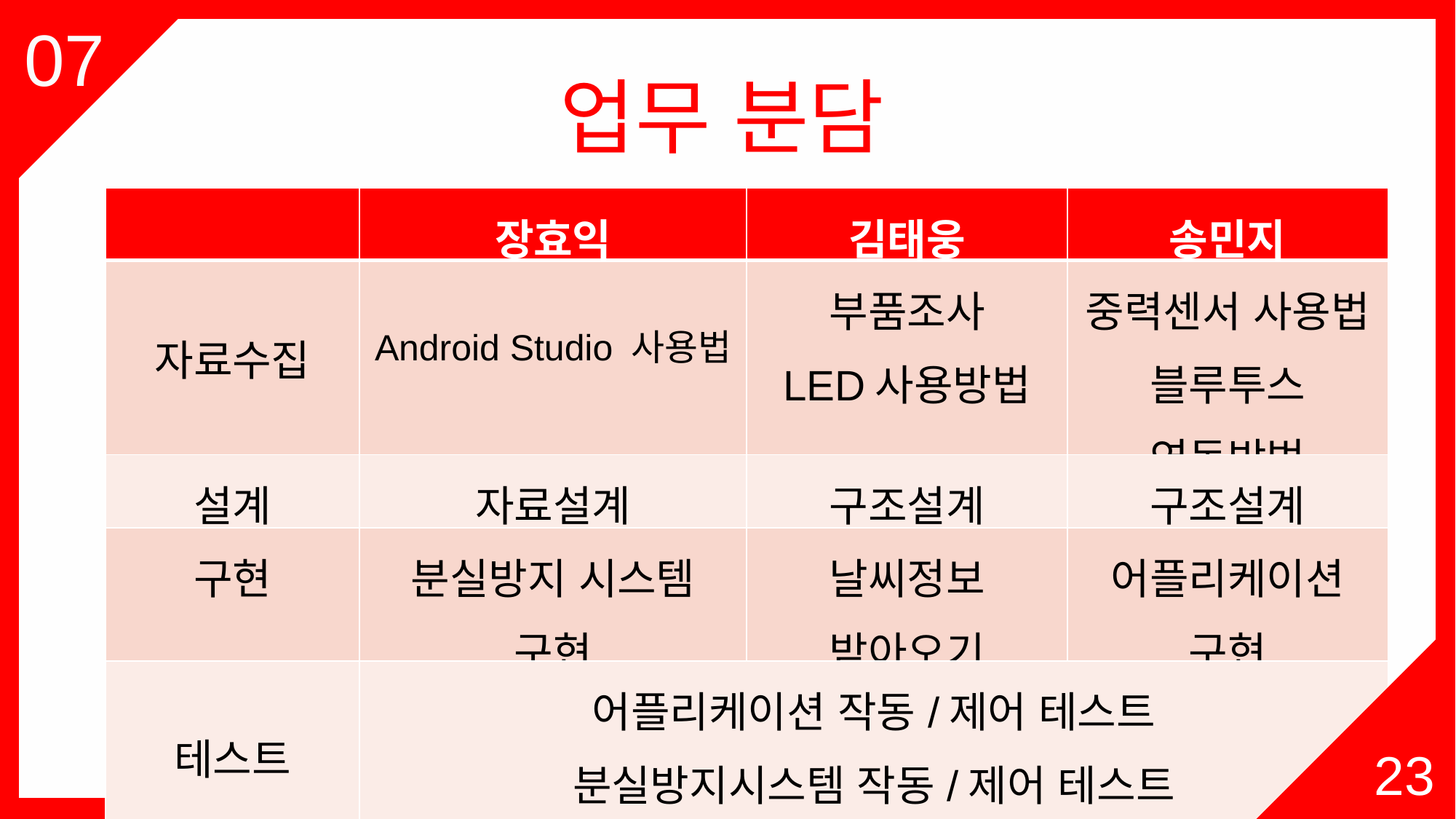

07
03
업무 분담
|  | 장효익 | 김태웅 | 송민지 |
| --- | --- | --- | --- |
| 자료수집 | Android Studio 사용법 | 부품조사 LED사용방법 | 중력센서 사용법 블루투스 연동방법 |
| 설계 | 자료설계 | 구조설계 | 구조설계 |
| 구현 | 분실방지 시스템 구현 | 날씨정보 받아오기 | 어플리케이션 구현 |
| 테스트 | 어플리케이션 작동/제어 테스트 분실방지시스템 작동/제어 테스트 날씨 알림 작동/제어 테스트 |  |  |

23